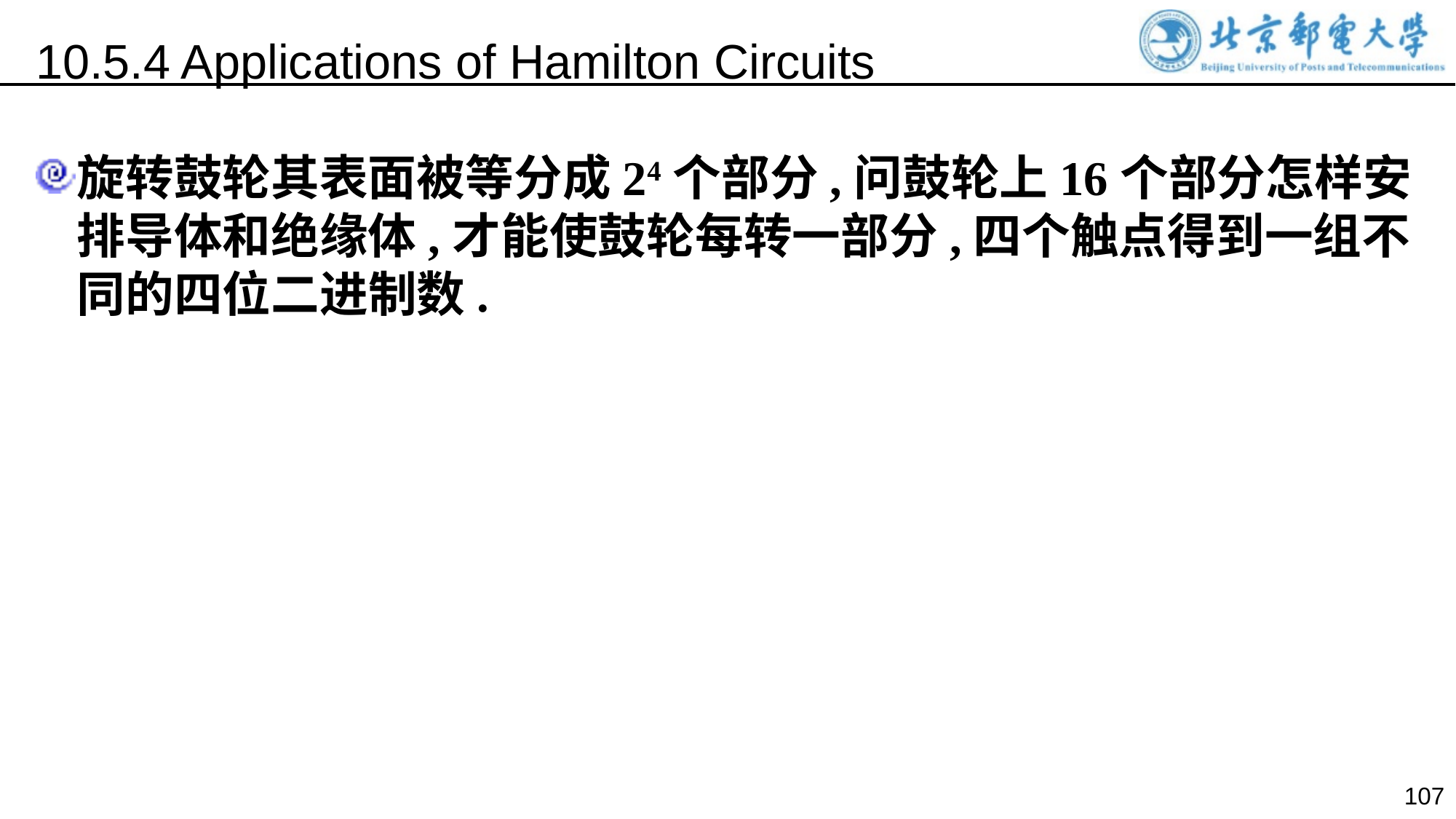

10.5.4 Applications of Hamilton Circuits
旋转鼓轮其表面被等分成24个部分,问鼓轮上16个部分怎样安排导体和绝缘体,才能使鼓轮每转一部分,四个触点得到一组不同的四位二进制数.